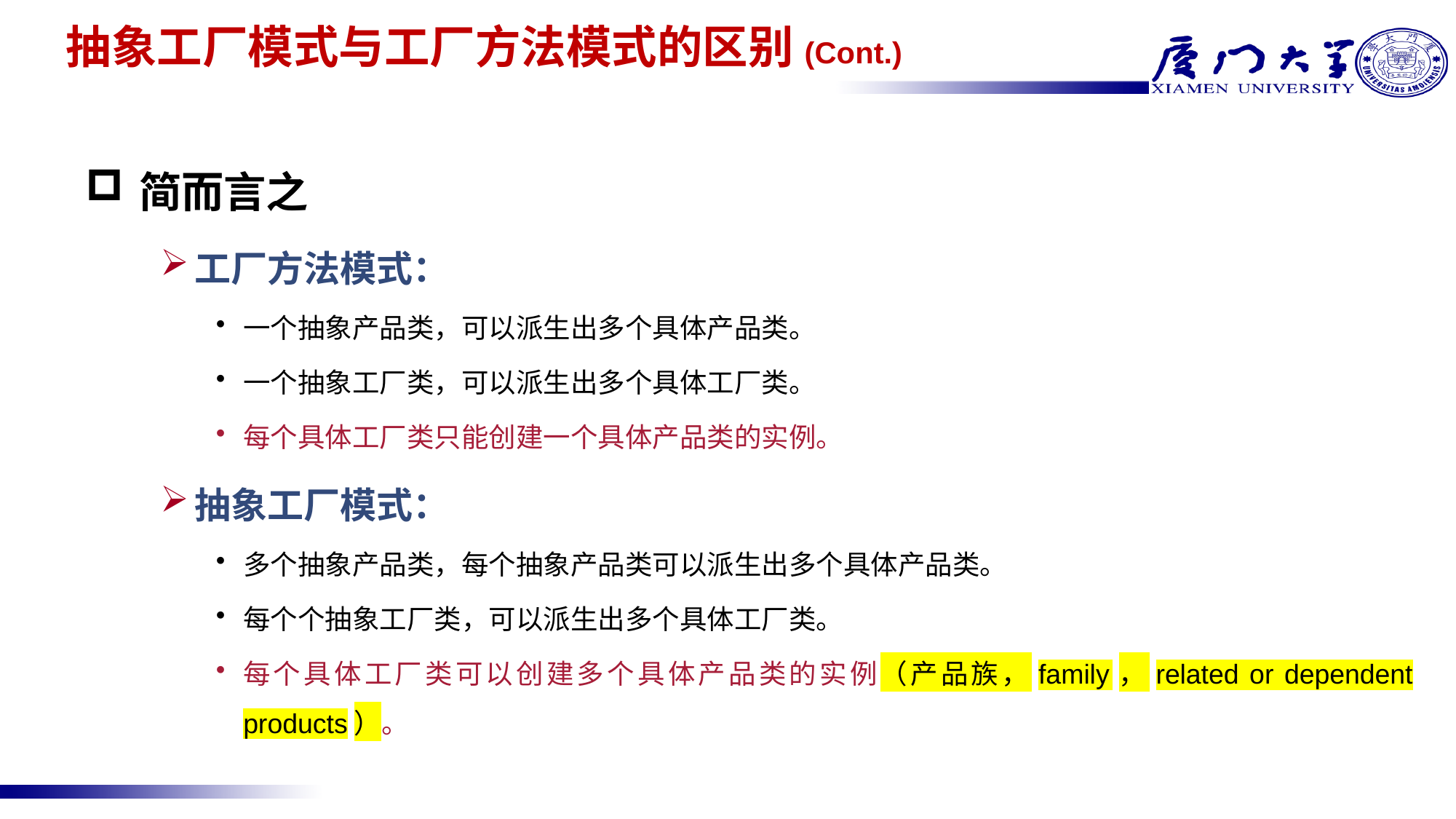

# 抽象工厂模式与工厂方法模式的区别(Cont.)
简而言之
工厂方法模式：
一个抽象产品类，可以派生出多个具体产品类。
一个抽象工厂类，可以派生出多个具体工厂类。
每个具体工厂类只能创建一个具体产品类的实例。
抽象工厂模式：
多个抽象产品类，每个抽象产品类可以派生出多个具体产品类。
每个个抽象工厂类，可以派生出多个具体工厂类。
每个具体工厂类可以创建多个具体产品类的实例（产品族，family，related or dependent products）。